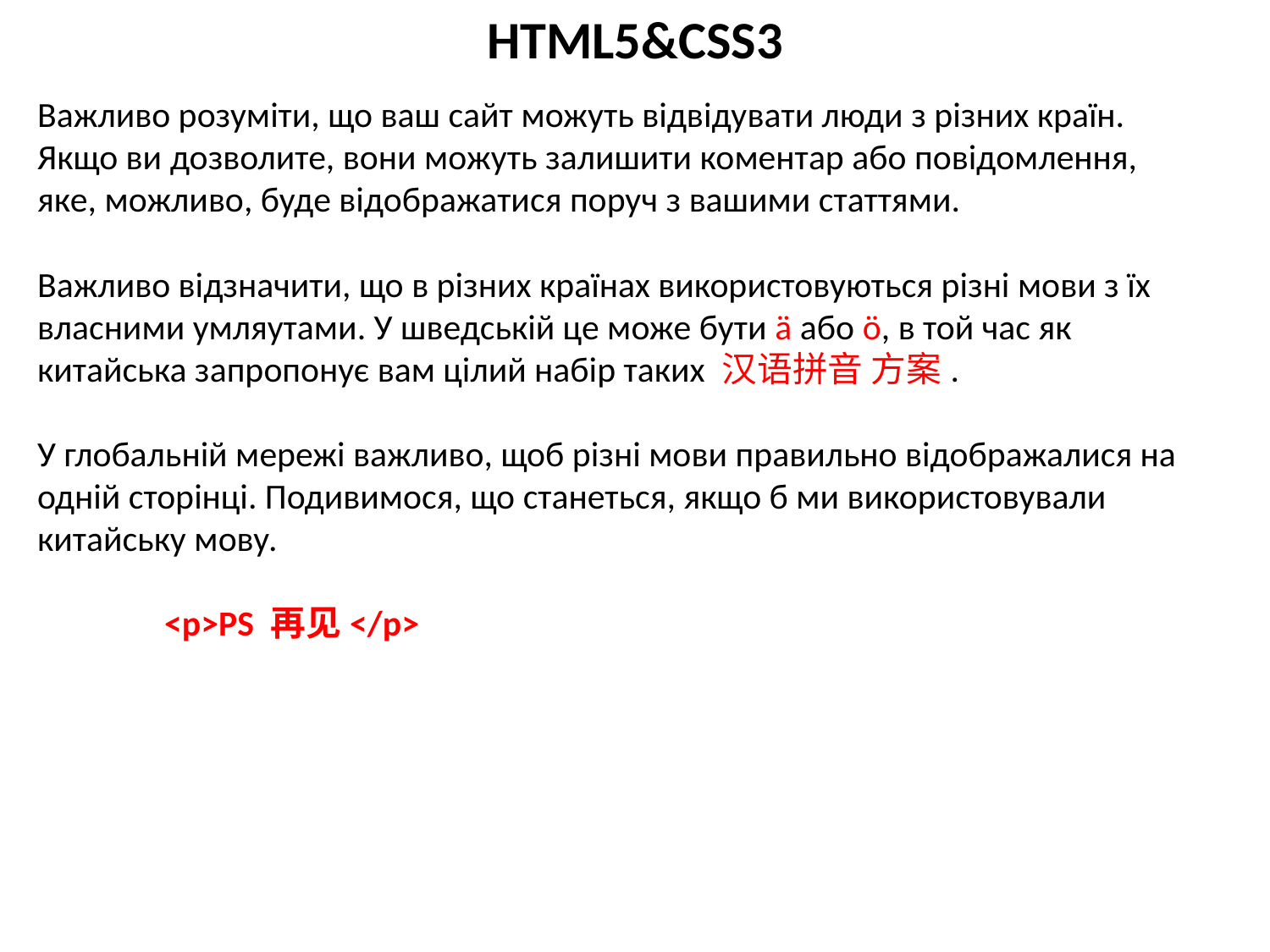

# HTML5&CSS3
Важливо розуміти, що ваш сайт можуть відвідувати люди з різних країн. Якщо ви дозволите, вони можуть залишити коментар або повідомлення, яке, можливо, буде відображатися поруч з вашими статтями.

Важливо відзначити, що в різних країнах використовуються різні мови з їх власними умляутами. У шведській це може бути ä або ö, в той час як китайська запропонує вам цілий набір таких 汉语拼音 方案.

У глобальній мережі важливо, щоб різні мови правильно відображалися на одній сторінці. Подивимося, що станеться, якщо б ми використовували китайську мову.

	<p>PS 再见</p>